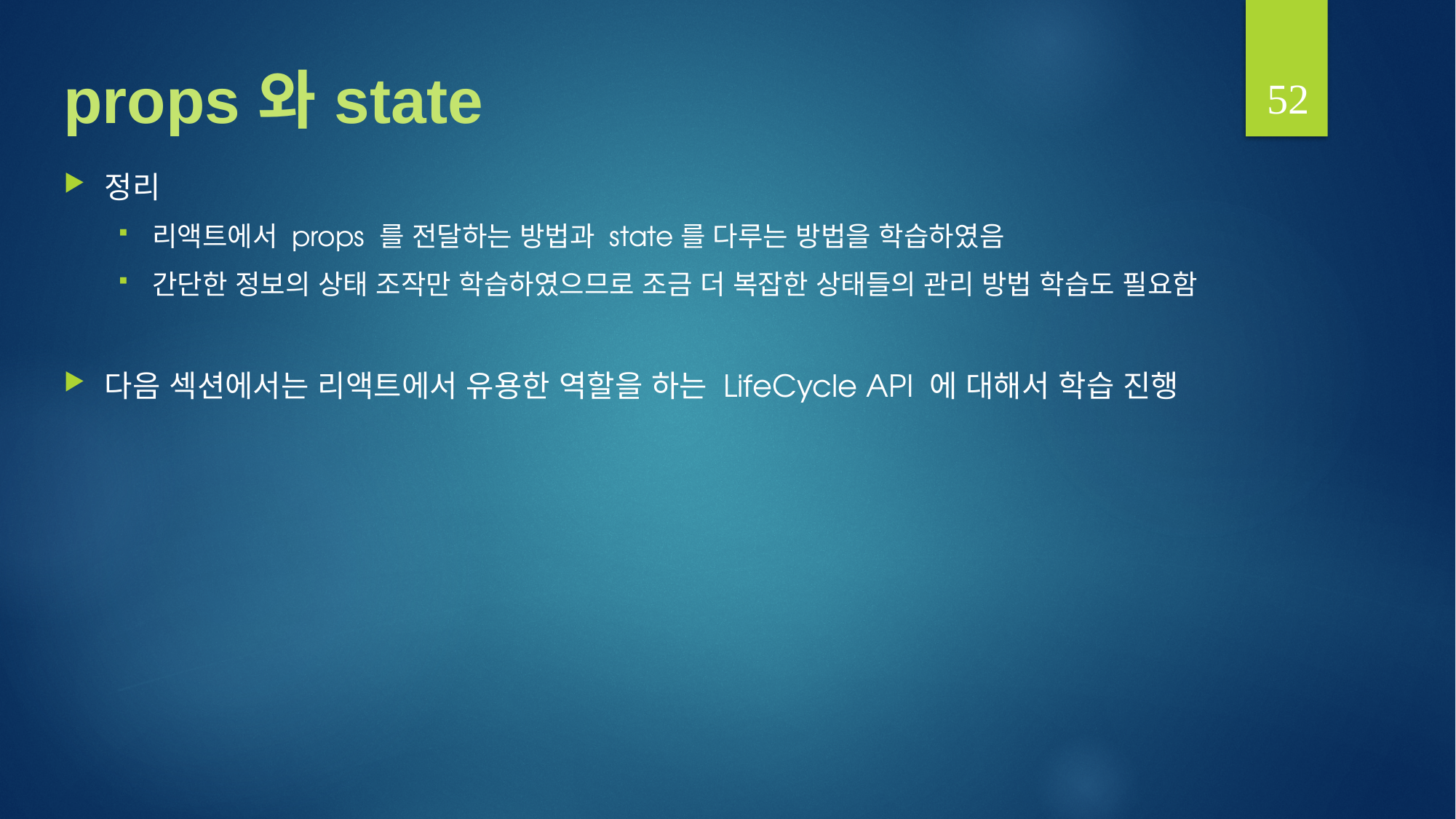

52
# props 와 state
정리
리액트에서 props 를 전달하는 방법과 state를 다루는 방법을 학습하였음
간단한 정보의 상태 조작만 학습하였으므로 조금 더 복잡한 상태들의 관리 방법 학습도 필요함

다음 섹션에서는 리액트에서 유용한 역할을 하는 LifeCycle API 에 대해서 학습 진행